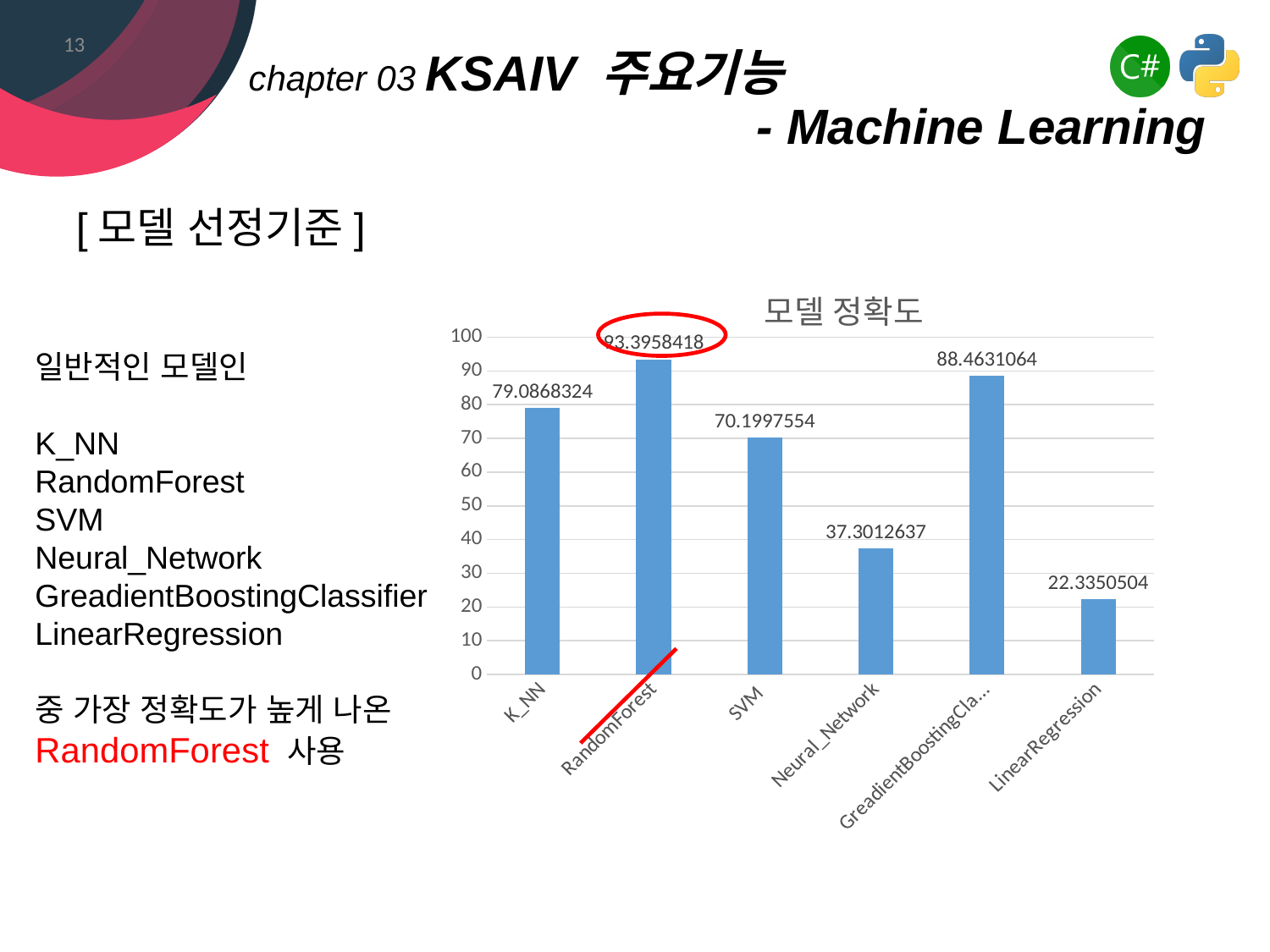

13
[모델 선정기준]

### Chart:

| Category | 모델 정확도 |
|---|---|
| K_NN | 79.0868324 |
| RandomForest | 93.3958418 |
| SVM  | 70.1997554 |
| Neural_Network | 37.3012637 |
| GreadientBoostingClassifier | 88.4631064 |
| LinearRegression | 22.3350504 |
일반적인 모델인

K_NN
RandomForest
SVM
Neural_Network
GreadientBoostingClassifier
LinearRegression

중 가장 정확도가 높게 나온
RandomForest 사용